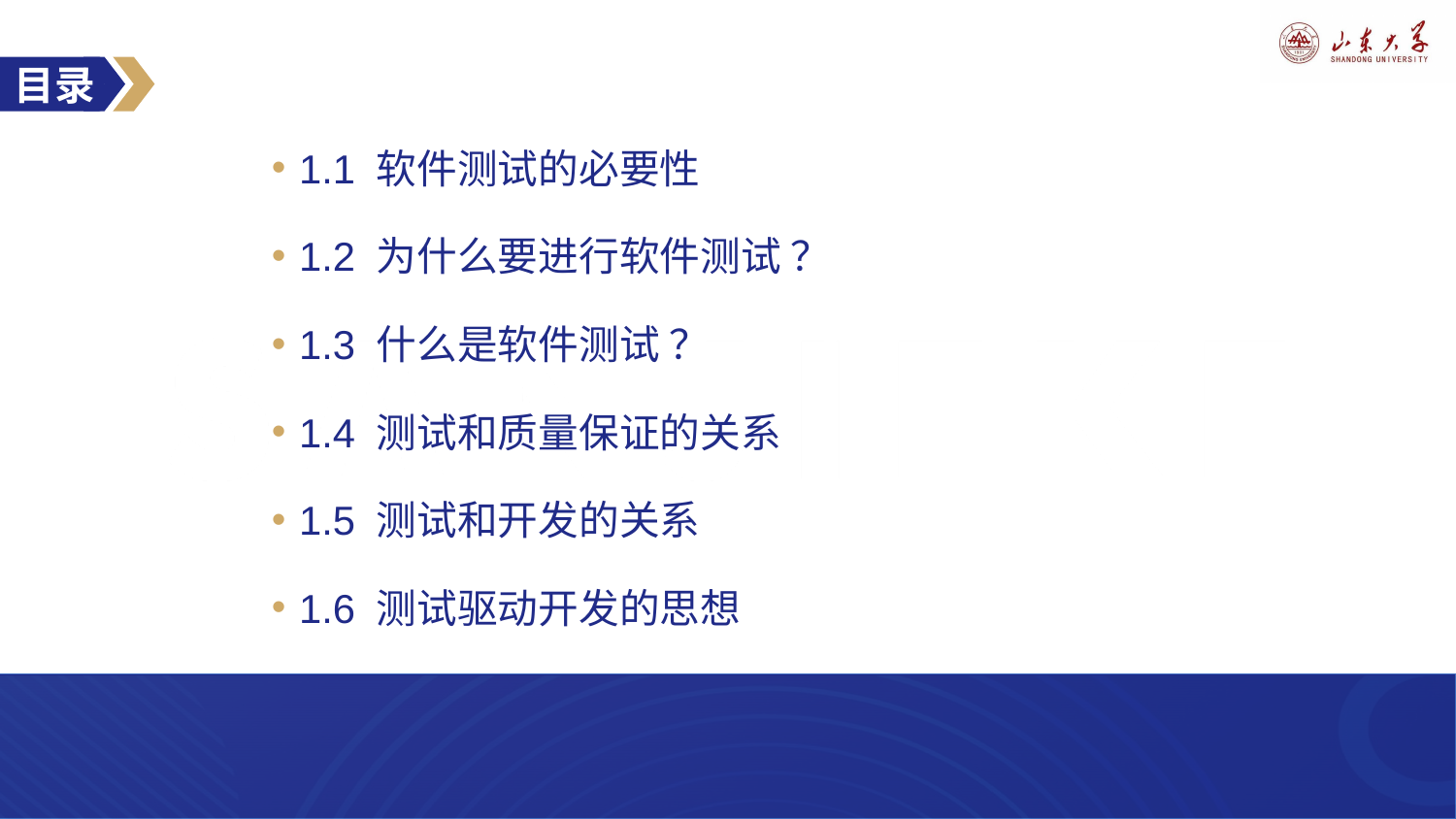

1.1 软件测试的必要性
1.2 为什么要进行软件测试 ？
1.3 什么是软件测试 ？
1.4 测试和质量保证的关系
1.5 测试和开发的关系
1.6 测试驱动开发的思想